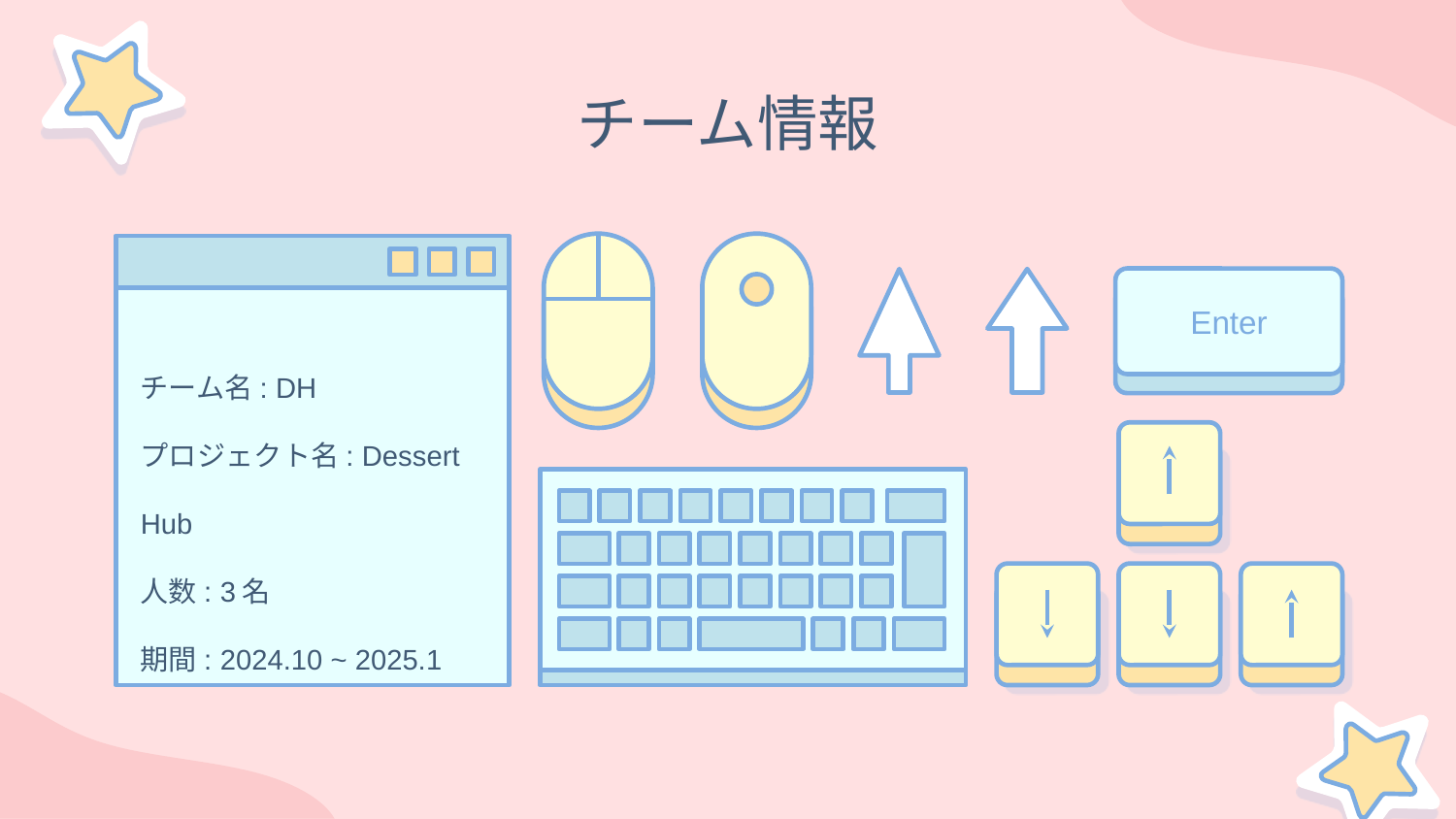

# チーム情報

Enter

チーム名: DH
プロジェクト名: Dessert Hub
人数: 3名
期間: 2024.10 ~ 2025.1